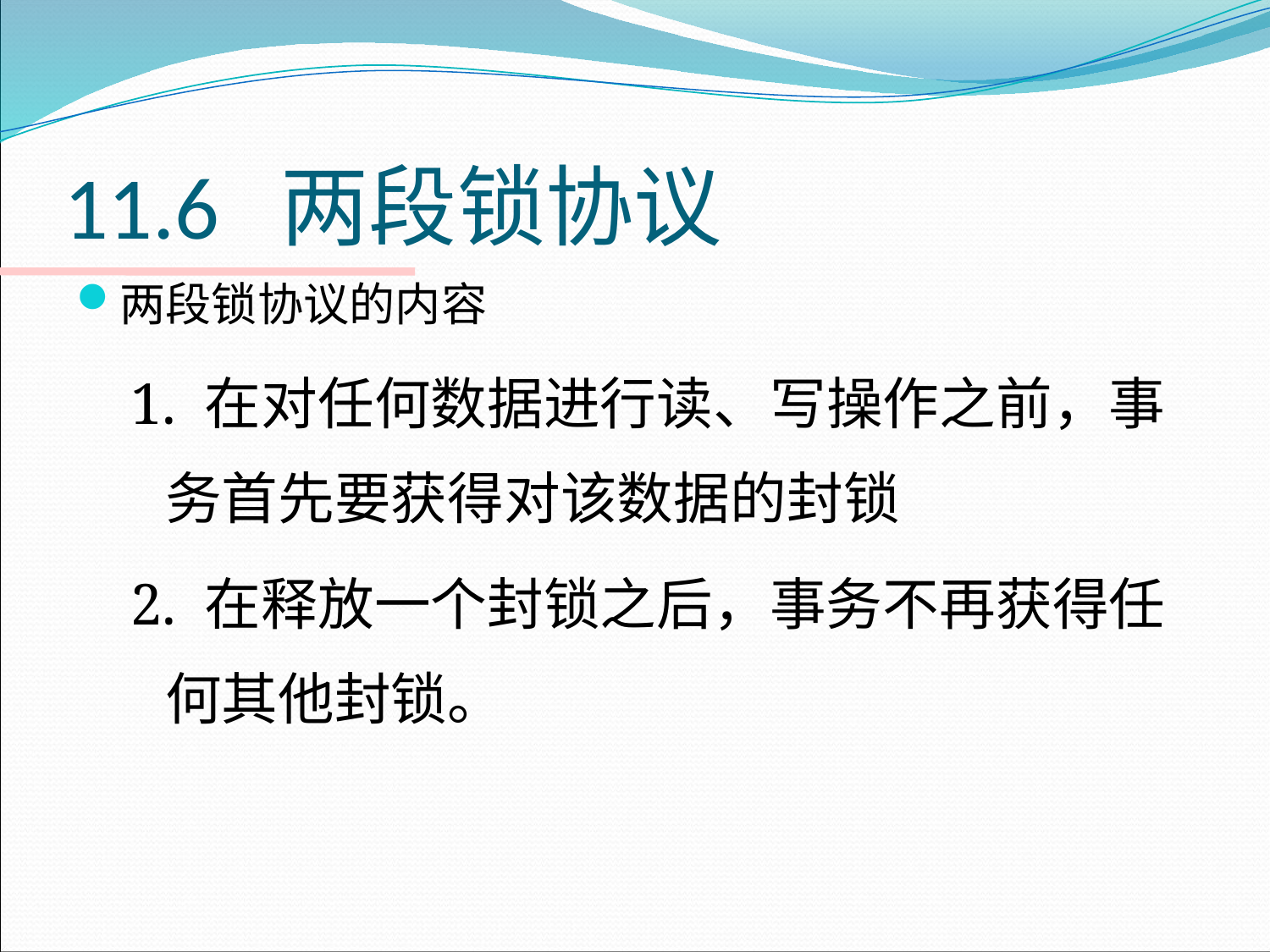

# 11.6  两段锁协议
两段锁协议的内容
1. 在对任何数据进行读、写操作之前，事务首先要获得对该数据的封锁
2. 在释放一个封锁之后，事务不再获得任何其他封锁。
1036